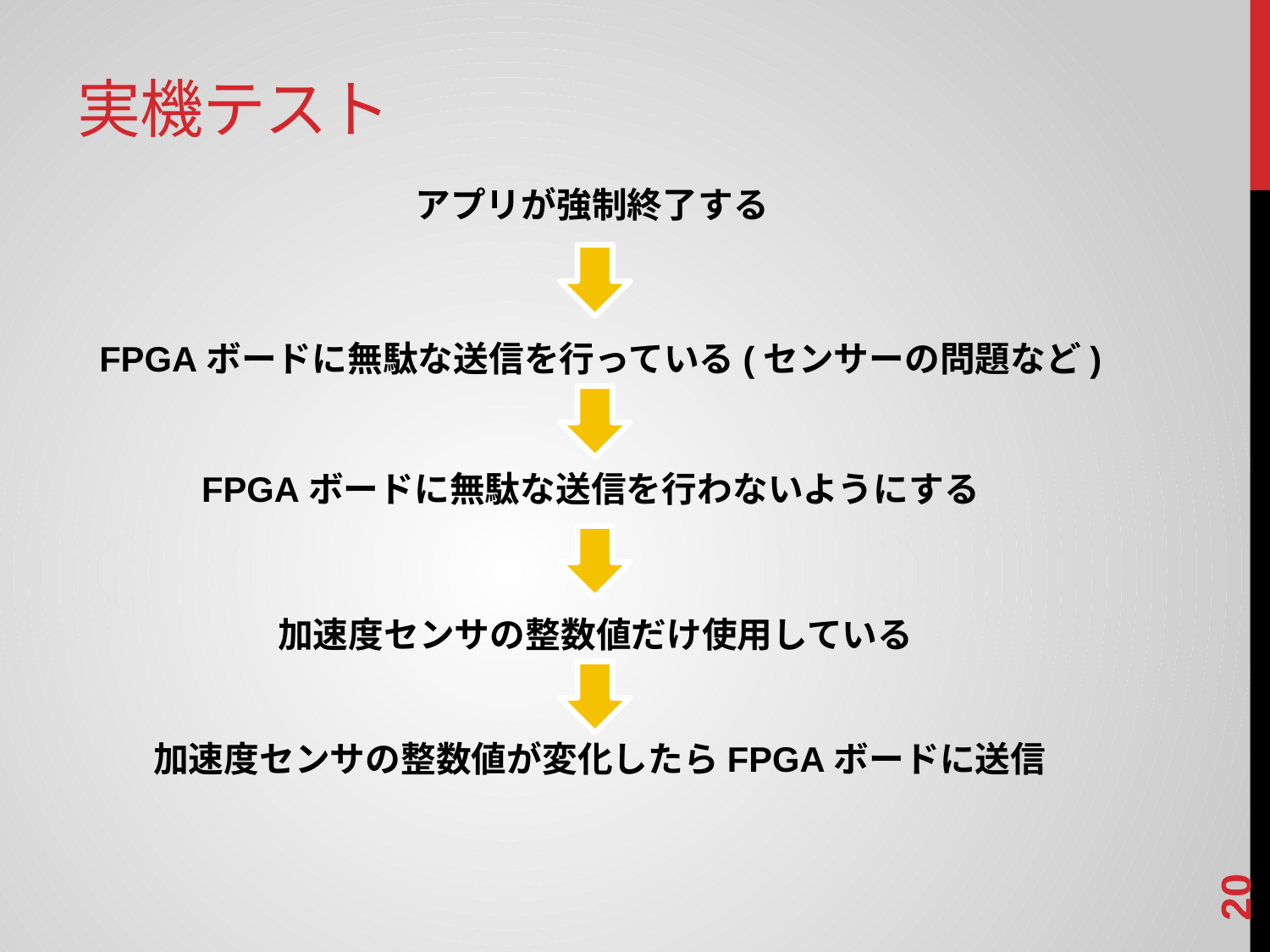

# 実機テスト
アプリが強制終了する

FPGAボードに無駄な送信を行っている(センサーの問題など)

FPGAボードに無駄な送信を行わないようにする

加速度センサの整数値だけ使用している

加速度センサの整数値が変化したらFPGAボードに送信
20